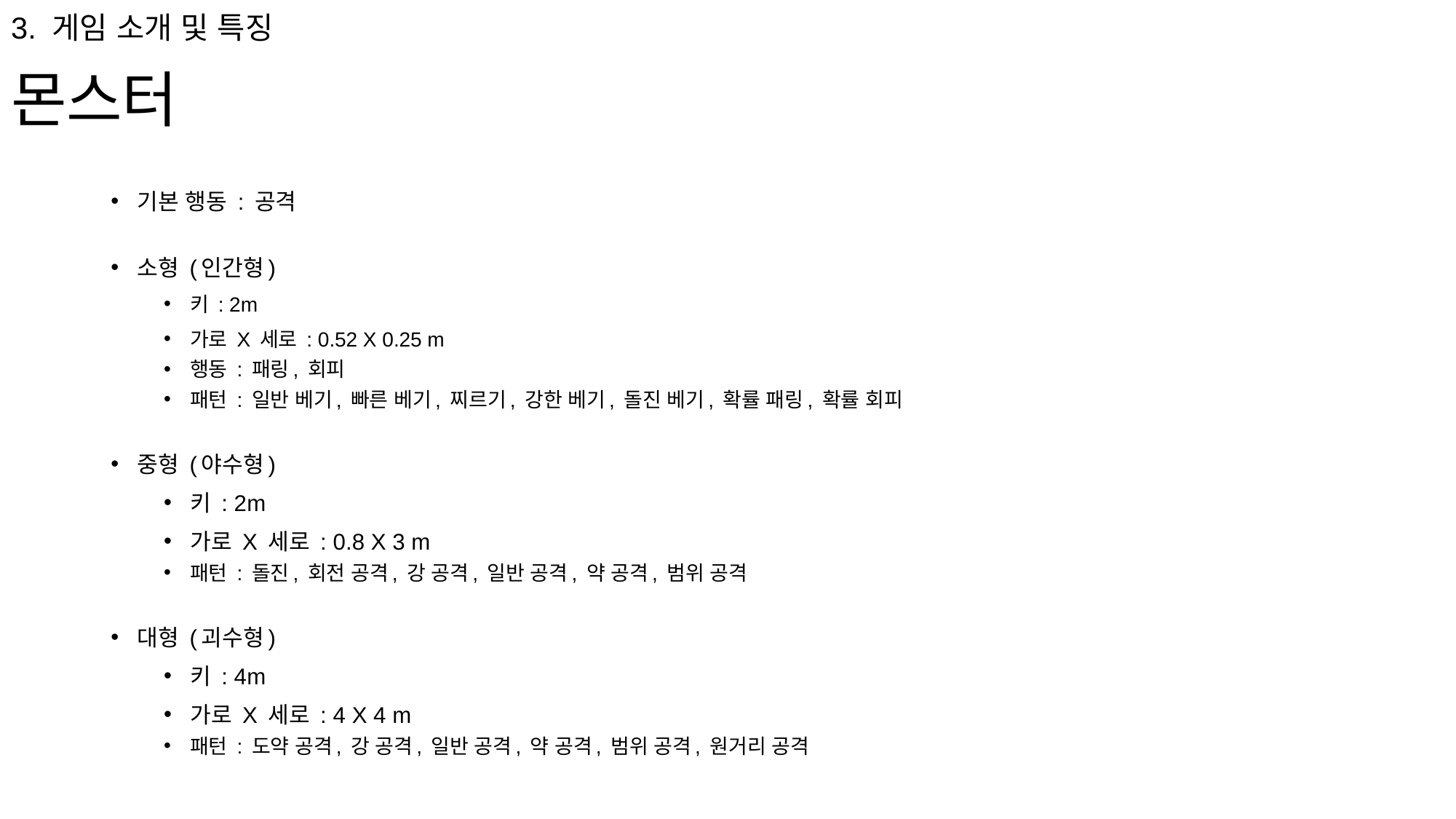

3. 게임 소개 및 특징
몬스터
기본 행동 : 공격
소형 (인간형)
키 : 2m
가로 X 세로 : 0.52 X 0.25 m
행동 : 패링, 회피
패턴 : 일반 베기, 빠른 베기, 찌르기, 강한 베기, 돌진 베기, 확률 패링, 확률 회피
중형 (야수형)
키 : 2m
가로 X 세로 : 0.8 X 3 m
패턴 : 돌진, 회전 공격, 강 공격, 일반 공격, 약 공격, 범위 공격
대형 (괴수형)
키 : 4m
가로 X 세로 : 4 X 4 m
패턴 : 도약 공격, 강 공격, 일반 공격, 약 공격, 범위 공격, 원거리 공격